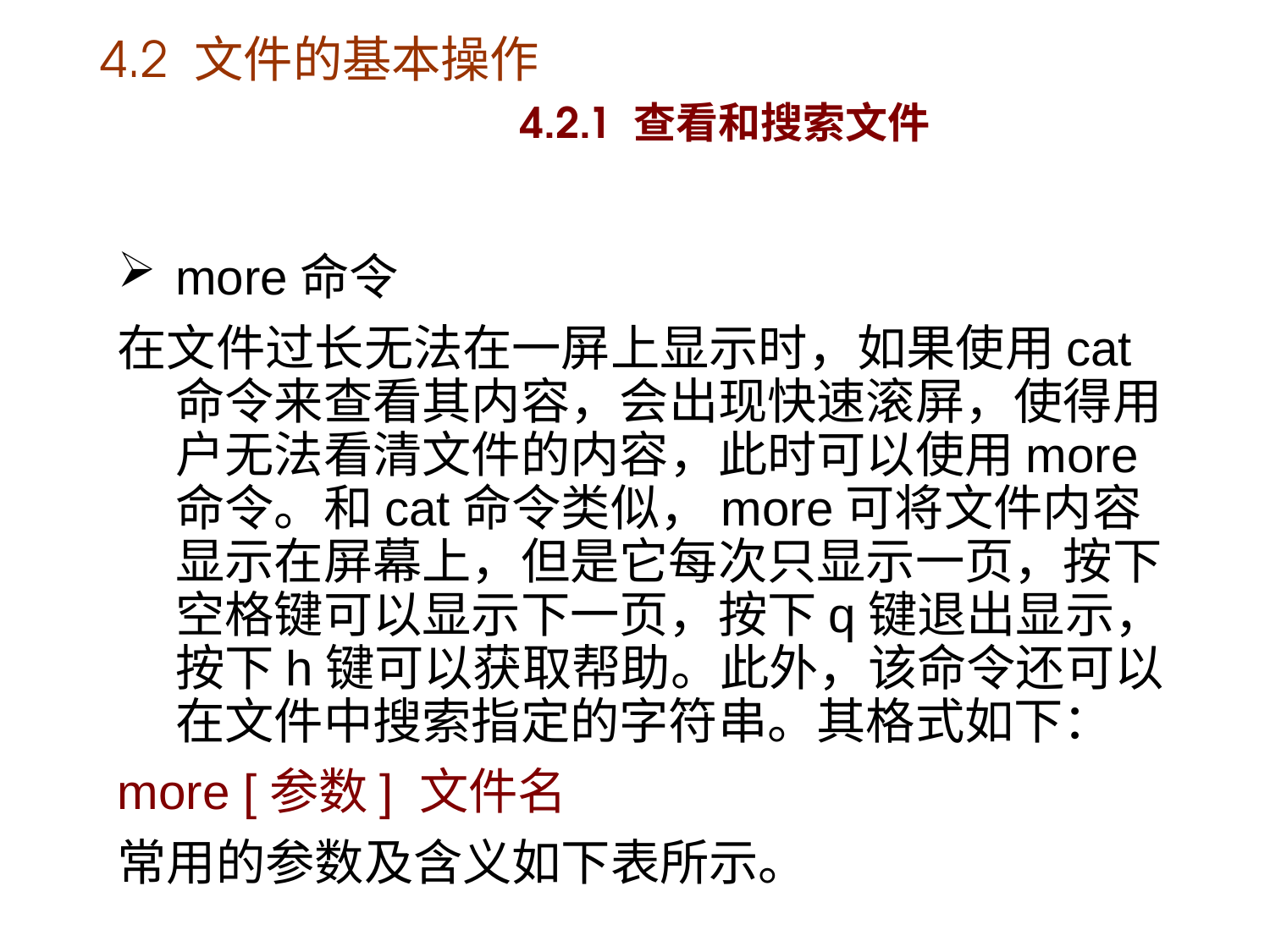

# 4.2 文件的基本操作 4.2.1 查看和搜索文件
more命令
在文件过长无法在一屏上显示时，如果使用cat命令来查看其内容，会出现快速滚屏，使得用户无法看清文件的内容，此时可以使用more命令。和cat命令类似，more可将文件内容显示在屏幕上，但是它每次只显示一页，按下空格键可以显示下一页，按下q键退出显示，按下h键可以获取帮助。此外，该命令还可以在文件中搜索指定的字符串。其格式如下：
more [参数] 文件名
常用的参数及含义如下表所示。